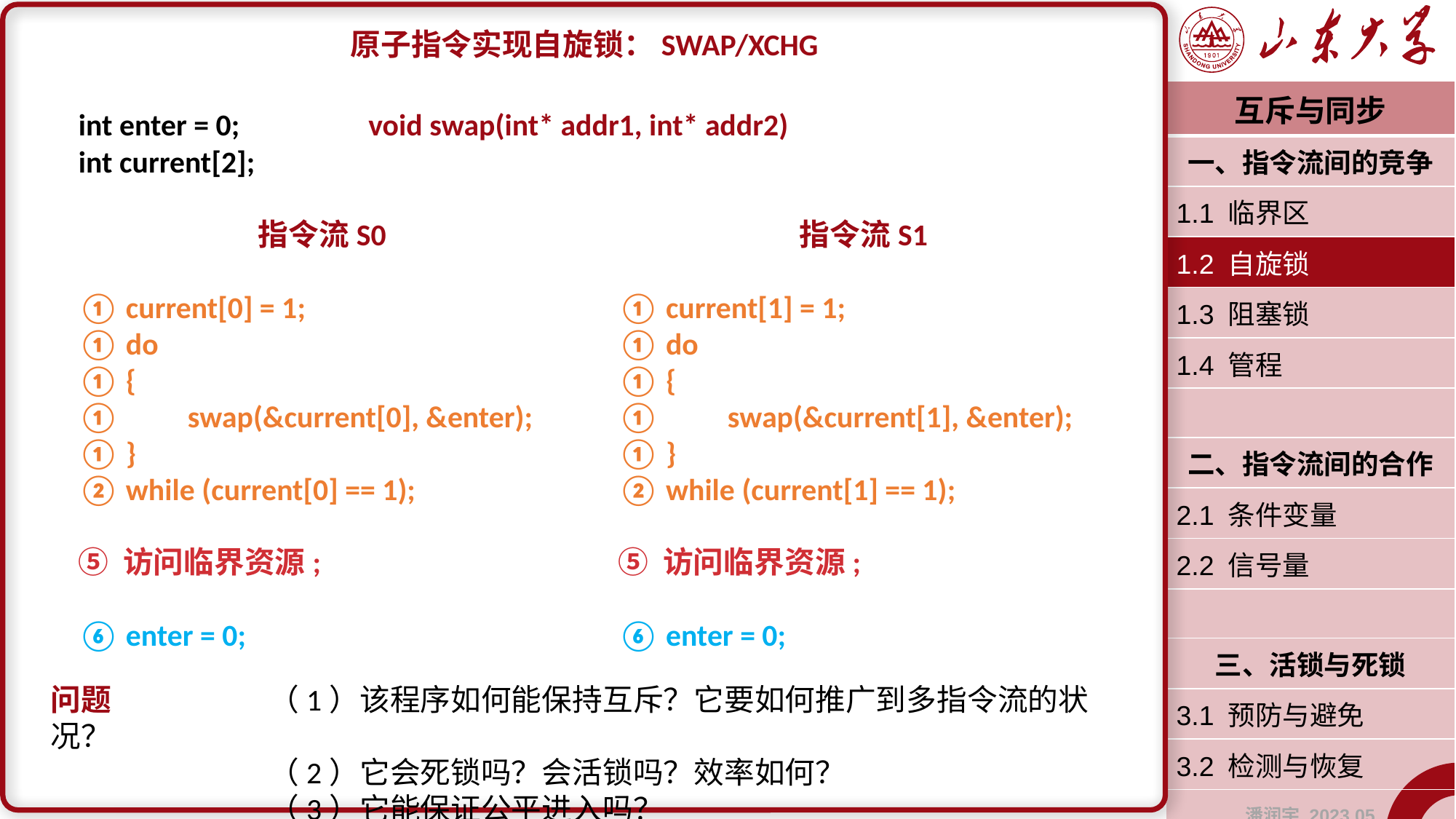

原子指令实现自旋锁：SWAP/XCHG

问题		（1）该程序如何能保持互斥？它要如何推广到多指令流的状况？
		（2）它会死锁吗？会活锁吗？效率如何？
		（3）它能保证公平进入吗？
| 互斥与同步 |
| --- |
| 一、指令流间的竞争 |
| 1.1 临界区 |
| 1.2 自旋锁 |
| 1.3 阻塞锁 |
| 1.4 管程 |
|  |
| 二、指令流间的合作 |
| 2.1 条件变量 |
| 2.2 信号量 |
|  |
| 三、活锁与死锁 |
| 3.1 预防与避免 |
| 3.2 检测与恢复 |
| 潘润宇 2023.05 |
int enter = 0;
int current[2];

指令流S0

① current[0] = 1;
① do
① {
①	swap(&current[0], &enter);
① }
② while (current[0] == 1);

⑤ 访问临界资源;

⑥ enter = 0;

指令流S1
① current[1] = 1;
① do
① {
①	swap(&current[1], &enter);
① }
② while (current[1] == 1);

⑤ 访问临界资源;

⑥ enter = 0;
void swap(int* addr1, int* addr2)